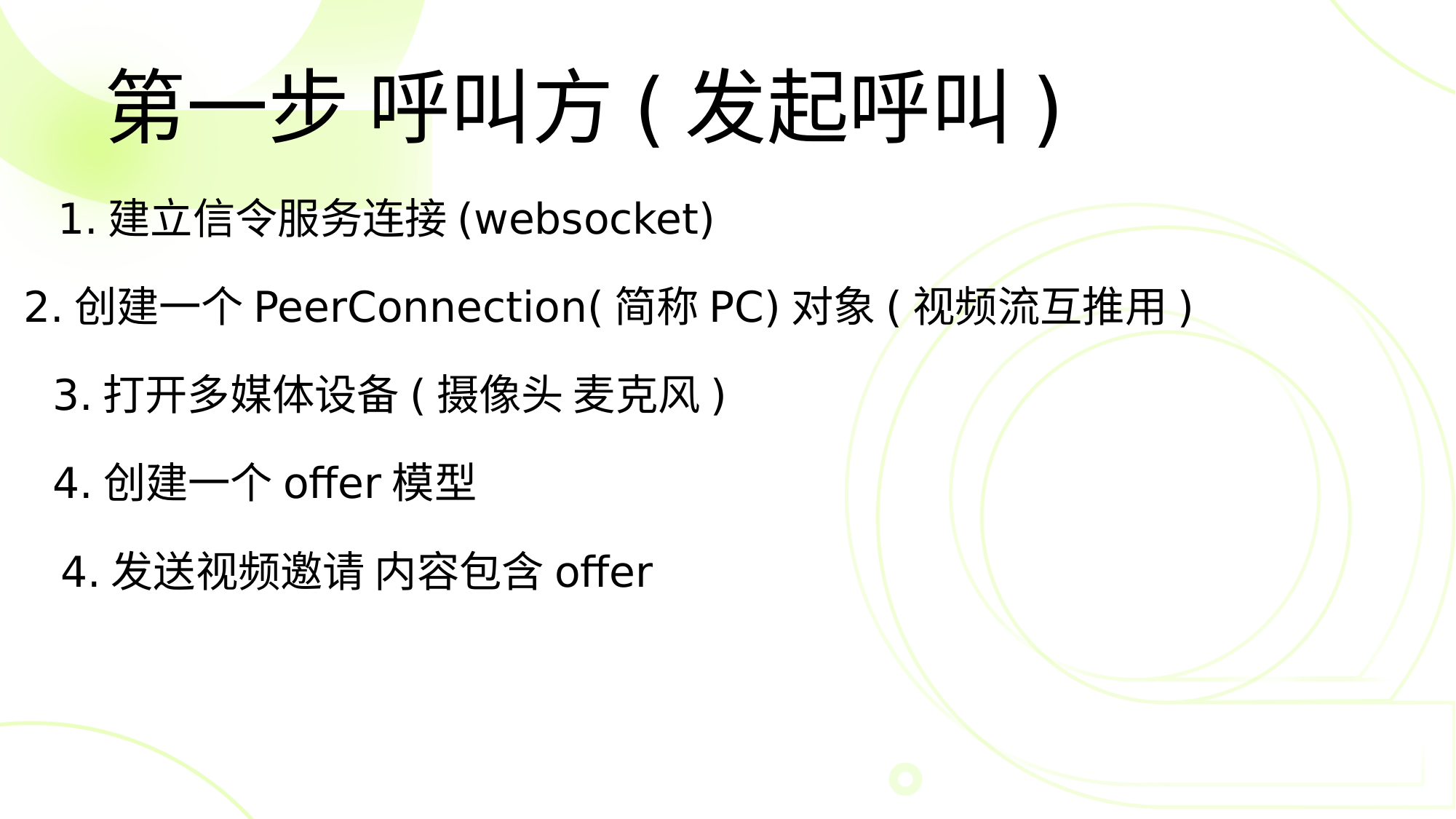

第一步 呼叫方(发起呼叫)
1.建立信令服务连接(websocket)
2.创建一个PeerConnection(简称PC)对象(视频流互推用)
3.打开多媒体设备(摄像头 麦克风)
4.创建一个offer模型
4.发送视频邀请 内容包含offer